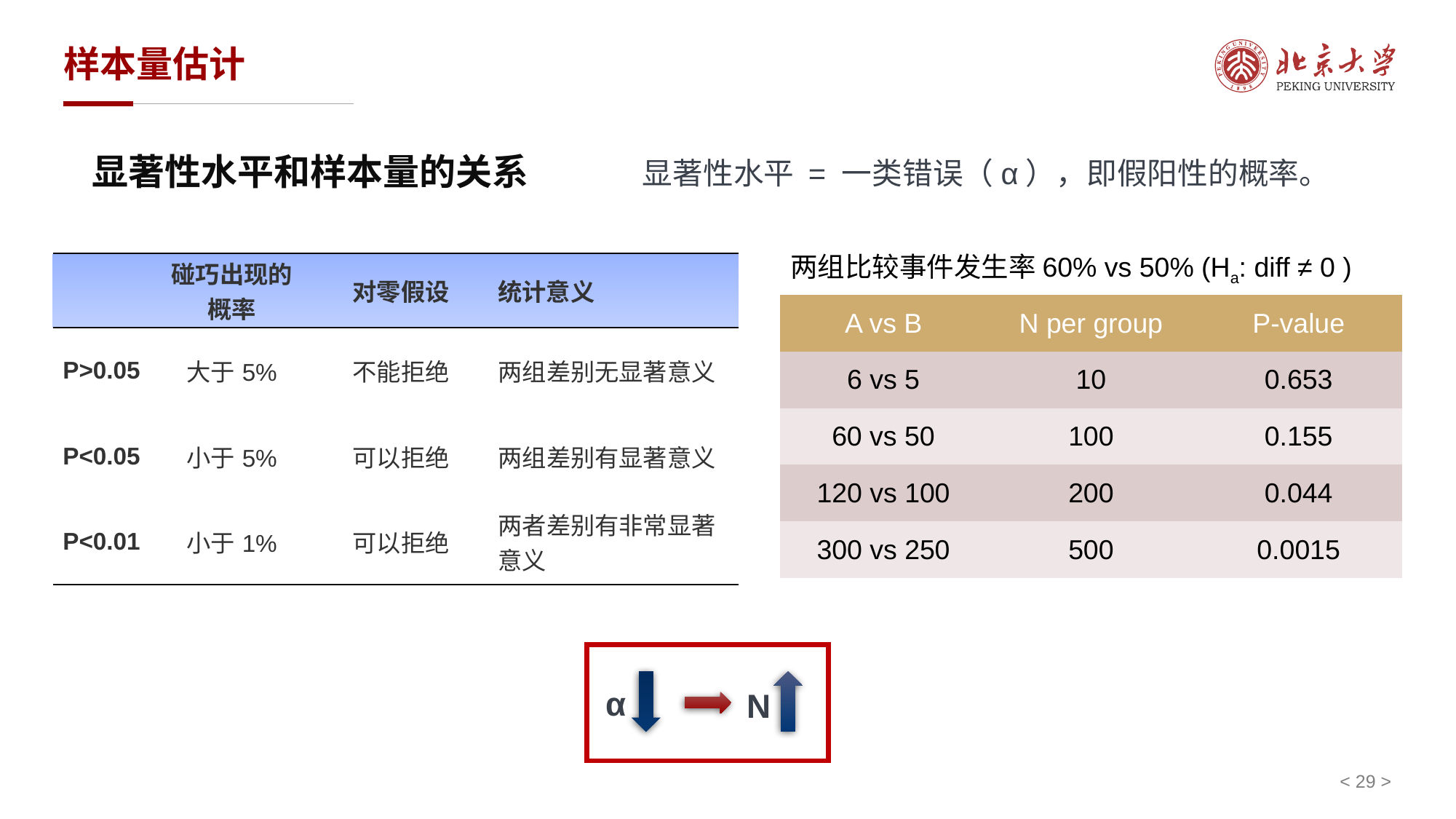

# 样本量估计
显著性水平和样本量的关系
显著性水平 = 一类错误（α），即假阳性的概率。
两组比较事件发生率60% vs 50% (Ha: diff ≠ 0 )
|  | 碰巧出现的概率 | 对零假设 | 统计意义 |
| --- | --- | --- | --- |
| P>0.05 | 大于5% | 不能拒绝 | 两组差别无显著意义 |
| P<0.05 | 小于5% | 可以拒绝 | 两组差别有显著意义 |
| P<0.01 | 小于1% | 可以拒绝 | 两者差别有非常显著意义 |
| A vs B | N per group | P-value |
| --- | --- | --- |
| 6 vs 5 | 10 | 0.653 |
| 60 vs 50 | 100 | 0.155 |
| 120 vs 100 | 200 | 0.044 |
| 300 vs 250 | 500 | 0.0015 |

α
N

< 29 >